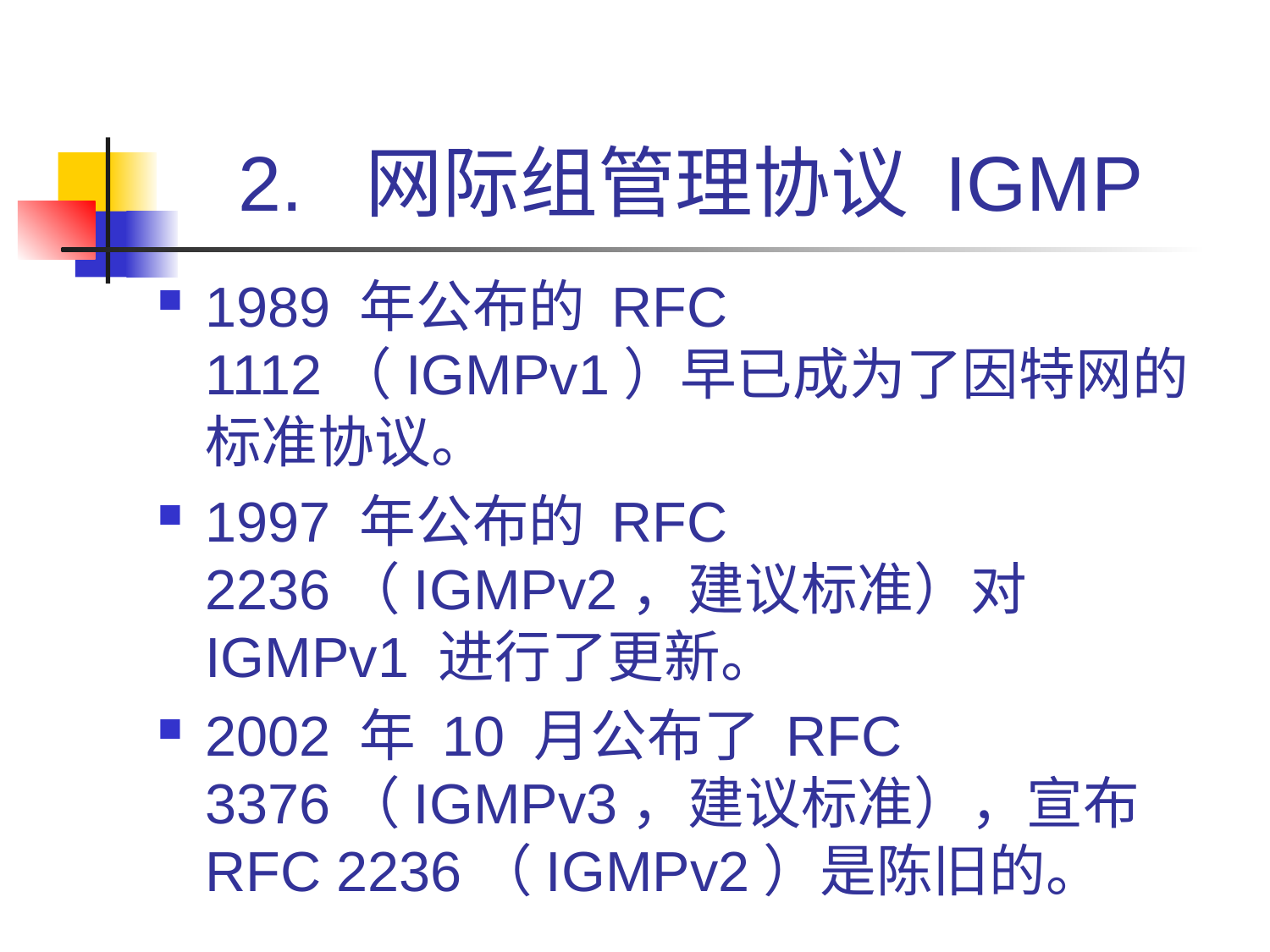

# 2.  网际组管理协议 IGMP
1989 年公布的 RFC 1112（IGMPv1）早已成为了因特网的标准协议。
1997 年公布的 RFC 2236（IGMPv2，建议标准）对 IGMPv1 进行了更新。
2002 年 10 月公布了 RFC 3376（IGMPv3，建议标准），宣布 RFC 2236（IGMPv2）是陈旧的。